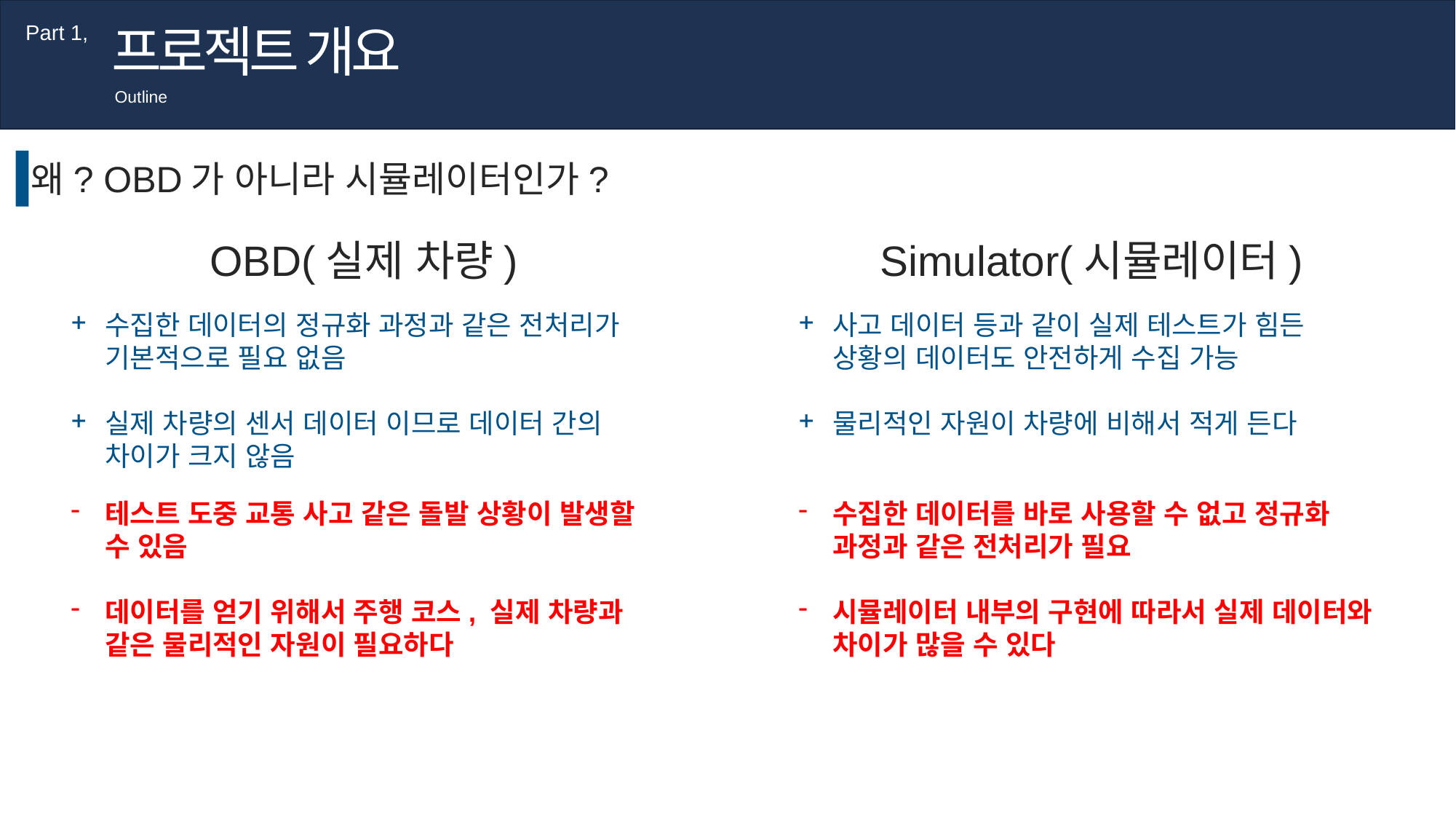

프로젝트 개요
Part 1,
Outline

왜? OBD가 아니라 시뮬레이터인가?
OBD(실제 차량)
Simulator(시뮬레이터)
수집한 데이터의 정규화 과정과 같은 전처리가 기본적으로 필요 없음

실제 차량의 센서 데이터 이므로 데이터 간의 차이가 크지 않음
사고 데이터 등과 같이 실제 테스트가 힘든 상황의 데이터도 안전하게 수집 가능

물리적인 자원이 차량에 비해서 적게 든다
테스트 도중 교통 사고 같은 돌발 상황이 발생할 수 있음

데이터를 얻기 위해서 주행 코스, 실제 차량과 같은 물리적인 자원이 필요하다
수집한 데이터를 바로 사용할 수 없고 정규화 과정과 같은 전처리가 필요

시뮬레이터 내부의 구현에 따라서 실제 데이터와 차이가 많을 수 있다